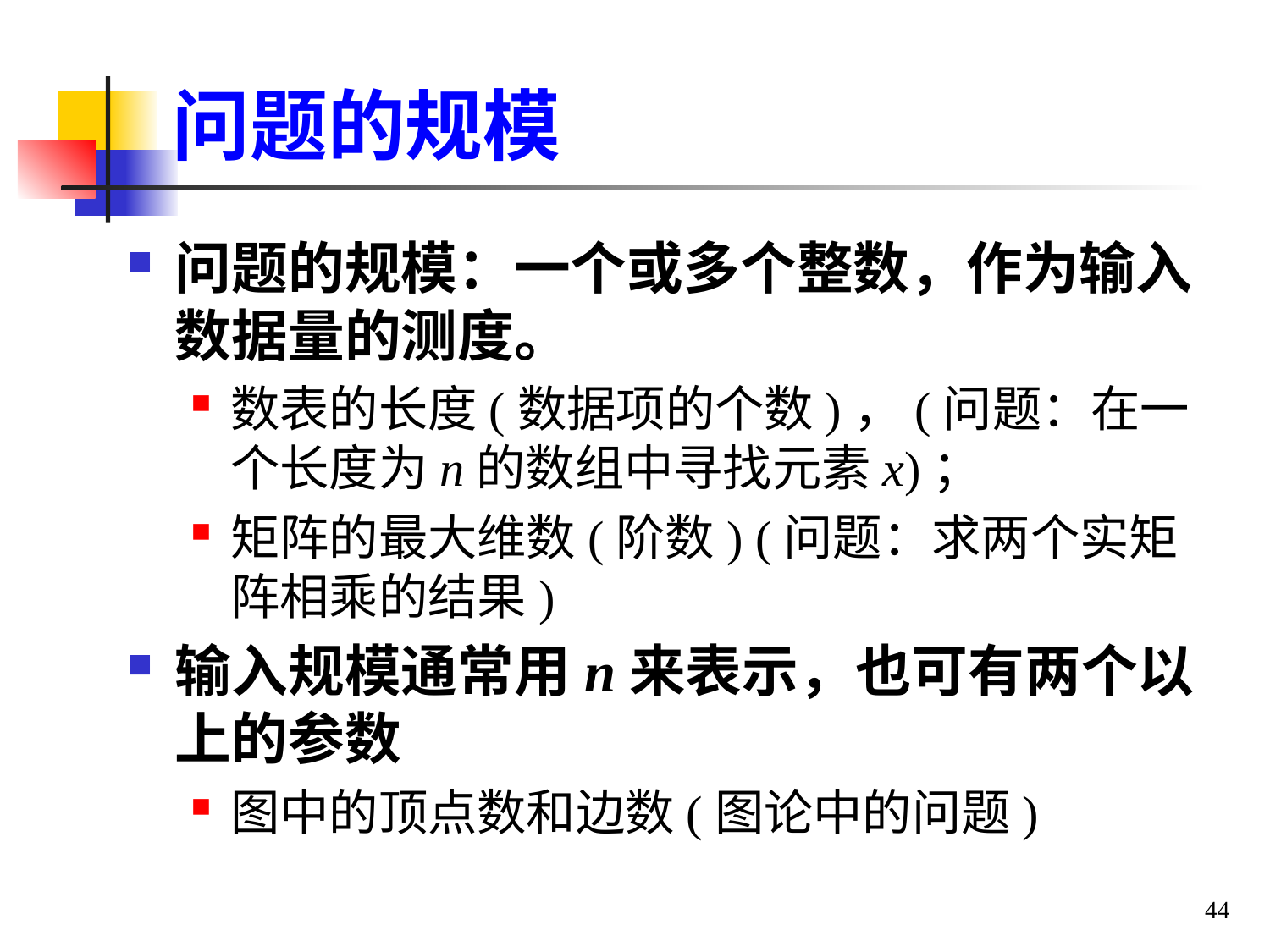

# 问题的规模
问题的规模：一个或多个整数，作为输入数据量的测度。
数表的长度(数据项的个数)，(问题：在一个长度为n的数组中寻找元素x)；
矩阵的最大维数(阶数) (问题：求两个实矩阵相乘的结果)
输入规模通常用n来表示，也可有两个以上的参数
图中的顶点数和边数(图论中的问题)
44